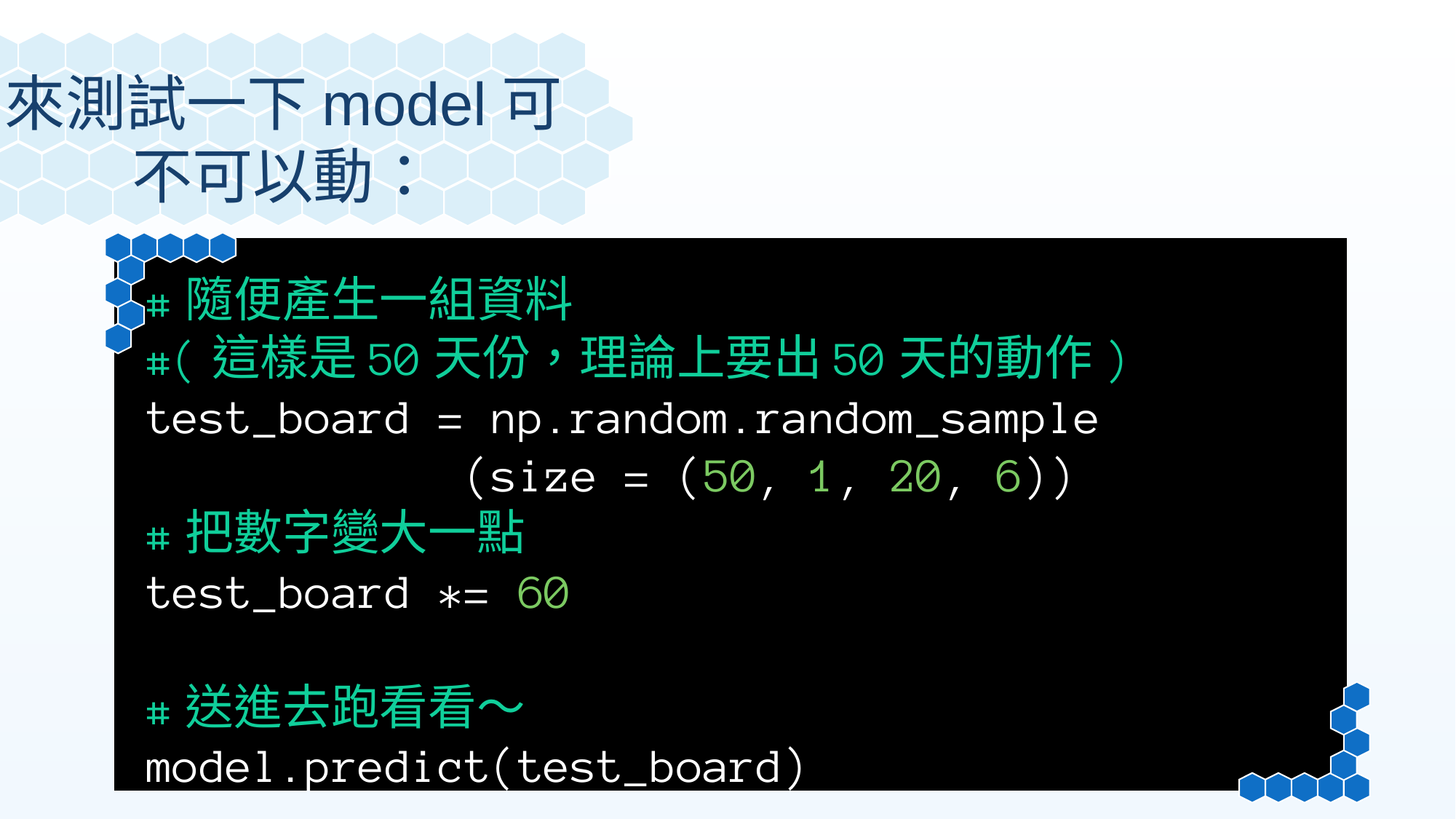

來測試一下model可不可以動：

#隨便產生一組資料
#(這樣是50天份，理論上要出50天的動作)
test_board = np.random.random_sample
            (size = (50, 1, 20, 6))
#把數字變大一點
test_board *= 60

#送進去跑看看～
model.predict(test_board)